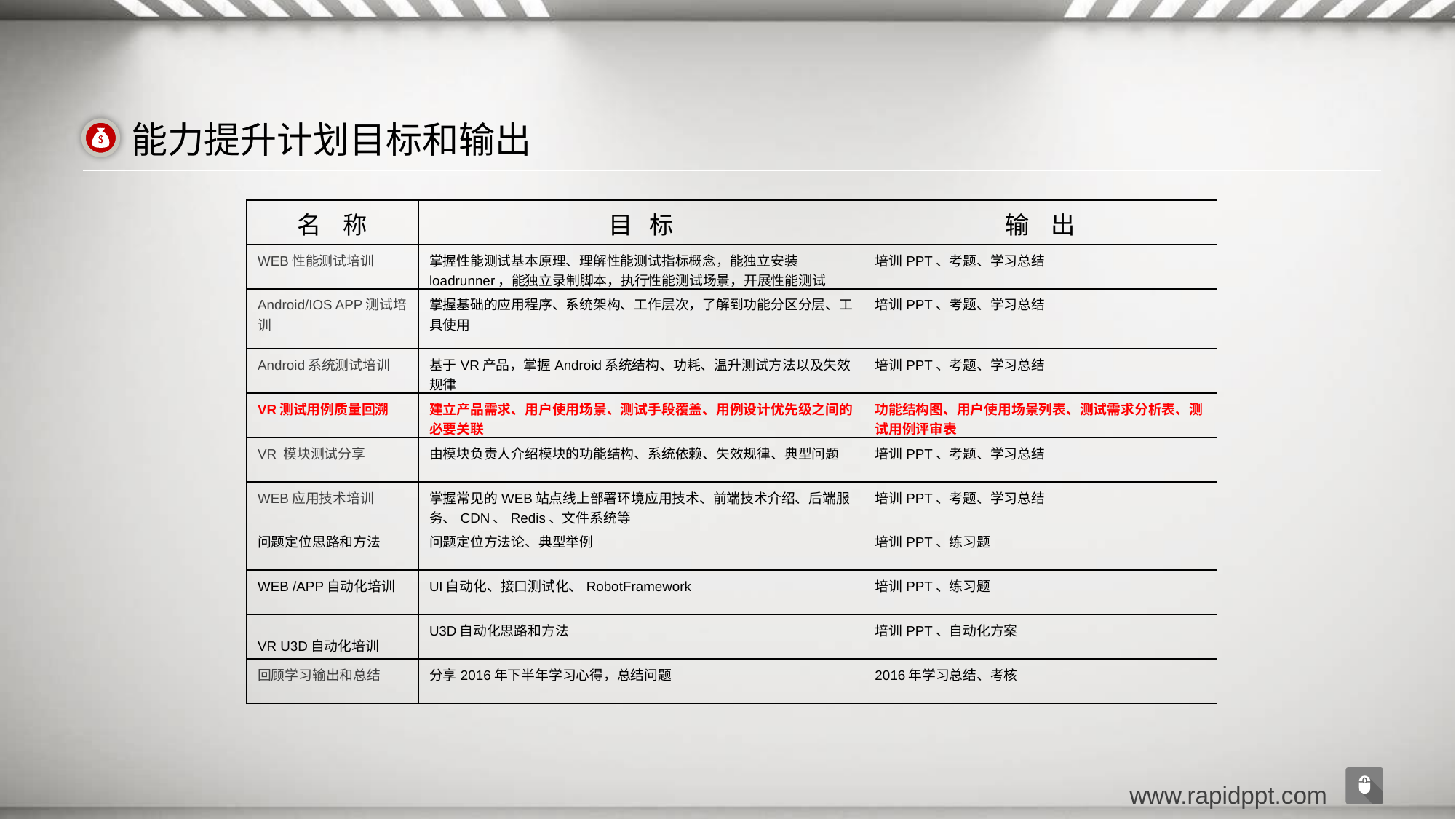

能力提升计划目标和输出

| 名 称 | 目 标 | 输 出 |
| --- | --- | --- |
| WEB性能测试培训 | 掌握性能测试基本原理、理解性能测试指标概念，能独立安装loadrunner，能独立录制脚本，执行性能测试场景，开展性能测试 | 培训PPT、考题、学习总结 |
| Android/IOS APP测试培训 | 掌握基础的应用程序、系统架构、工作层次，了解到功能分区分层、工具使用 | 培训PPT、考题、学习总结 |
| Android系统测试培训 | 基于VR产品，掌握Android系统结构、功耗、温升测试方法以及失效规律 | 培训PPT、考题、学习总结 |
| VR测试用例质量回溯 | 建立产品需求、用户使用场景、测试手段覆盖、用例设计优先级之间的必要关联 | 功能结构图、用户使用场景列表、测试需求分析表、测试用例评审表 |
| VR 模块测试分享 | 由模块负责人介绍模块的功能结构、系统依赖、失效规律、典型问题 | 培训PPT、考题、学习总结 |
| WEB应用技术培训 | 掌握常见的WEB站点线上部署环境应用技术、前端技术介绍、后端服务、CDN、Redis、文件系统等 | 培训PPT、考题、学习总结 |
| 问题定位思路和方法 | 问题定位方法论、典型举例 | 培训PPT、练习题 |
| WEB /APP自动化培训 | UI自动化、接口测试化、RobotFramework | 培训PPT、练习题 |
| VR U3D自动化培训 | U3D自动化思路和方法 | 培训PPT、自动化方案 |
| 回顾学习输出和总结 | 分享2016年下半年学习心得，总结问题 | 2016年学习总结、考核 |
www.rapidppt.com